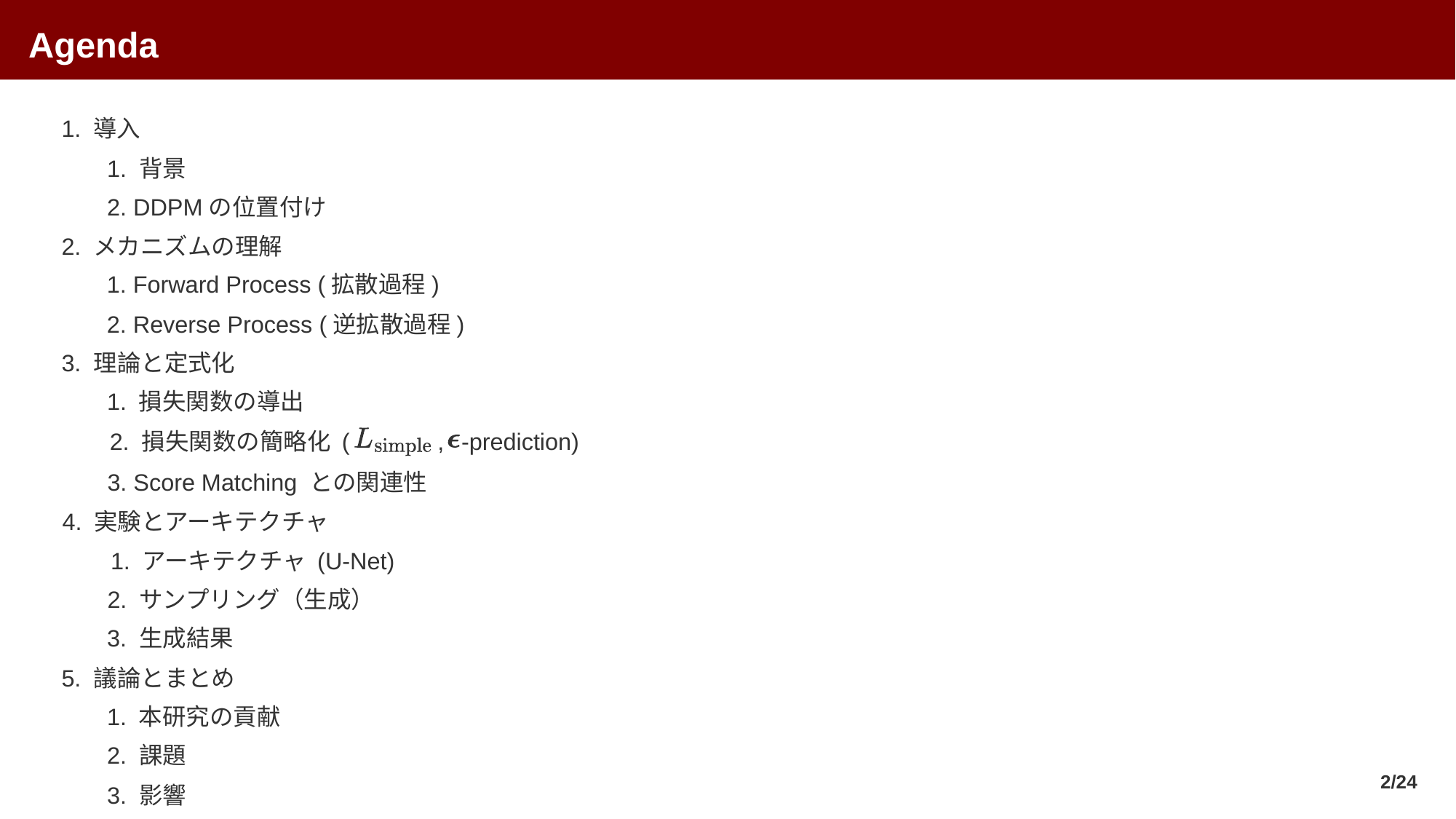

Agenda
1. 導入
1. 背景
2. DDPMの位置付け
2. メカニズムの理解
1. Forward Process (拡散過程)
2. Reverse Process (逆拡散過程)
3. 理論と定式化
1. 損失関数の導出
2. 損失関数の簡略化 (
,
-prediction)

3. Score Matching との関連性
4. 実験とアーキテクチャ
1. アーキテクチャ (U-Net)
2. サンプリング（生成）
3. 生成結果
5. 議論とまとめ
1. 本研究の貢献
2. 課題
2/24
3. 影響